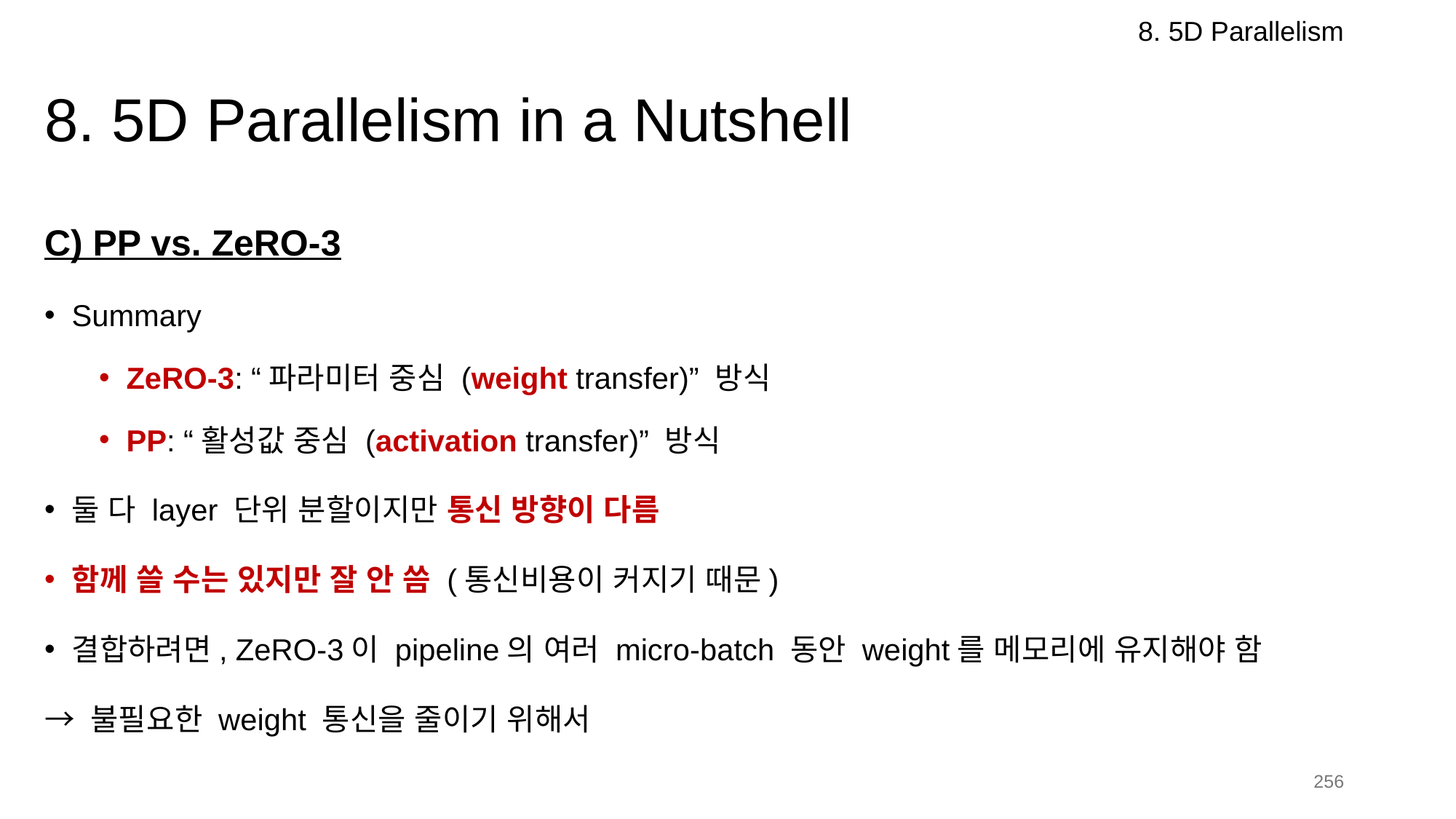

8. 5D Parallelism
# 8. 5D Parallelism in a Nutshell
C) PP vs. ZeRO-3
Summary
ZeRO-3: “파라미터 중심 (weight transfer)” 방식
PP: “활성값 중심 (activation transfer)” 방식
둘 다 layer 단위 분할이지만 통신 방향이 다름
함께 쓸 수는 있지만 잘 안 씀 (통신비용이 커지기 때문)
결합하려면, ZeRO-3이 pipeline의 여러 micro-batch 동안 weight를 메모리에 유지해야 함
→ 불필요한 weight 통신을 줄이기 위해서

256